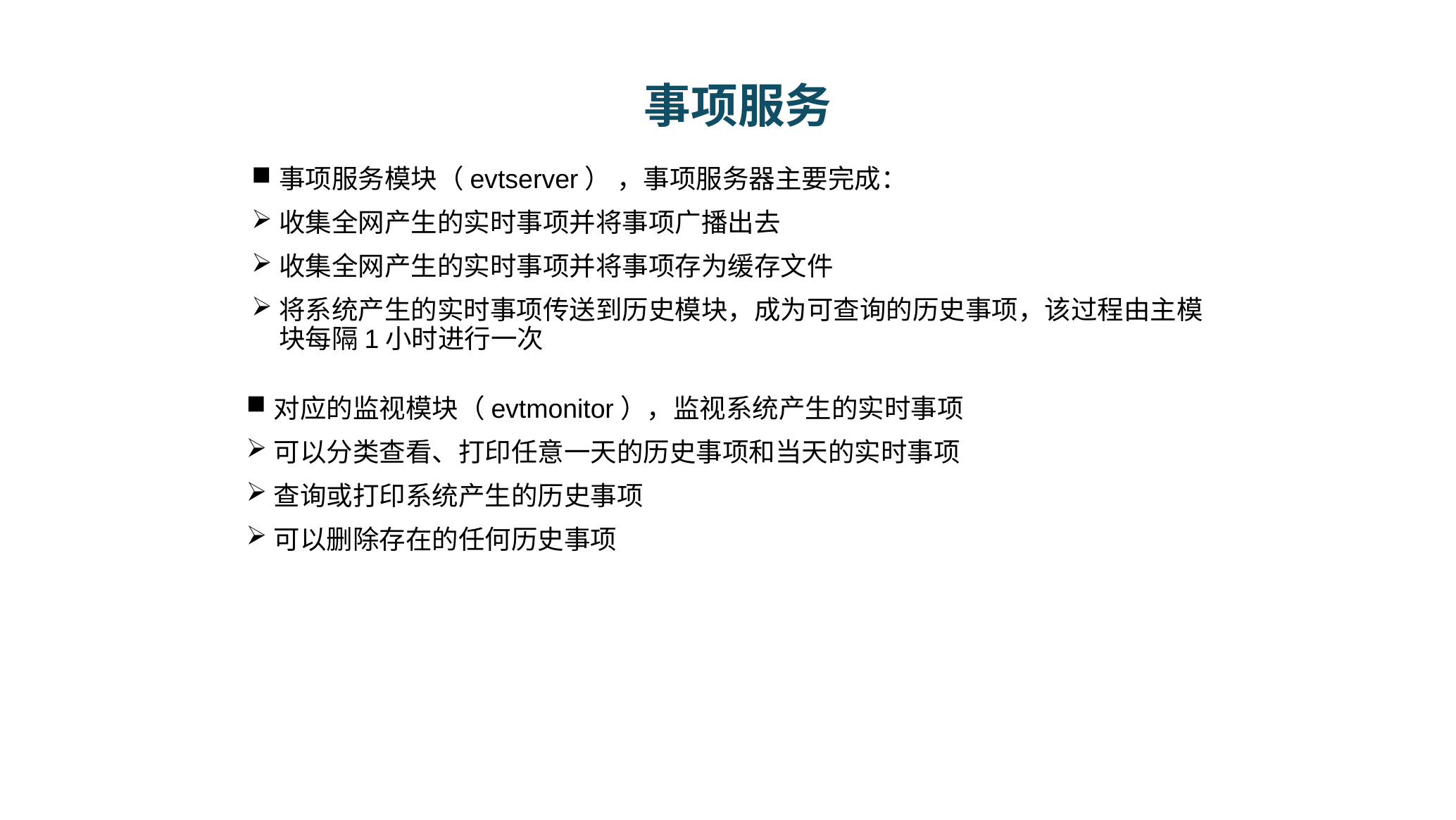

# 事项服务
事项服务模块（evtserver） ，事项服务器主要完成：
收集全网产生的实时事项并将事项广播出去
收集全网产生的实时事项并将事项存为缓存文件
将系统产生的实时事项传送到历史模块，成为可查询的历史事项，该过程由主模块每隔1小时进行一次
对应的监视模块（evtmonitor），监视系统产生的实时事项
可以分类查看、打印任意一天的历史事项和当天的实时事项
查询或打印系统产生的历史事项
可以删除存在的任何历史事项